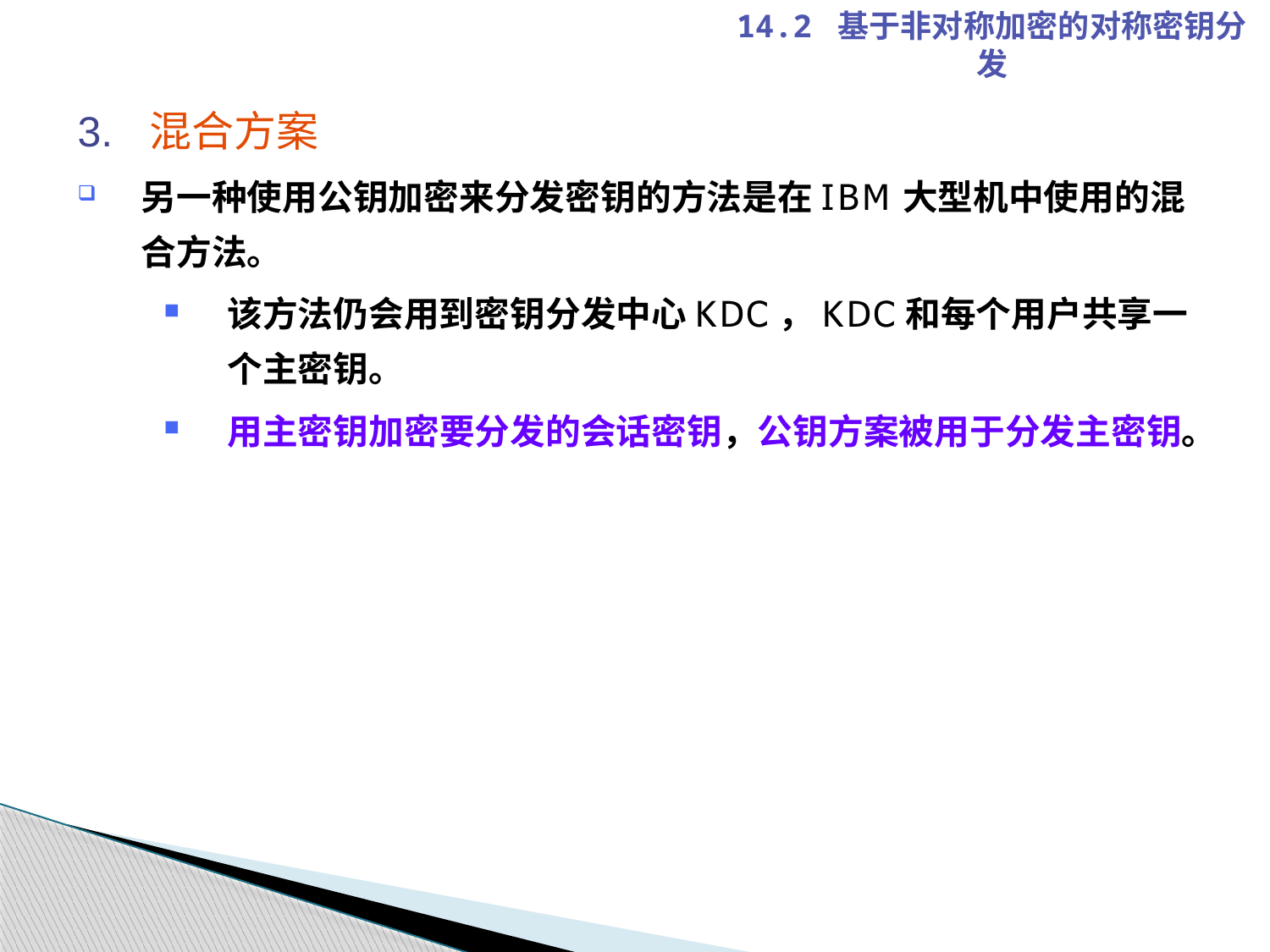

14.2 基于非对称加密的对称密钥分发
混合方案
另一种使用公钥加密来分发密钥的方法是在IBM大型机中使用的混合方法。
该方法仍会用到密钥分发中心KDC，KDC和每个用户共享一个主密钥。
用主密钥加密要分发的会话密钥，公钥方案被用于分发主密钥。